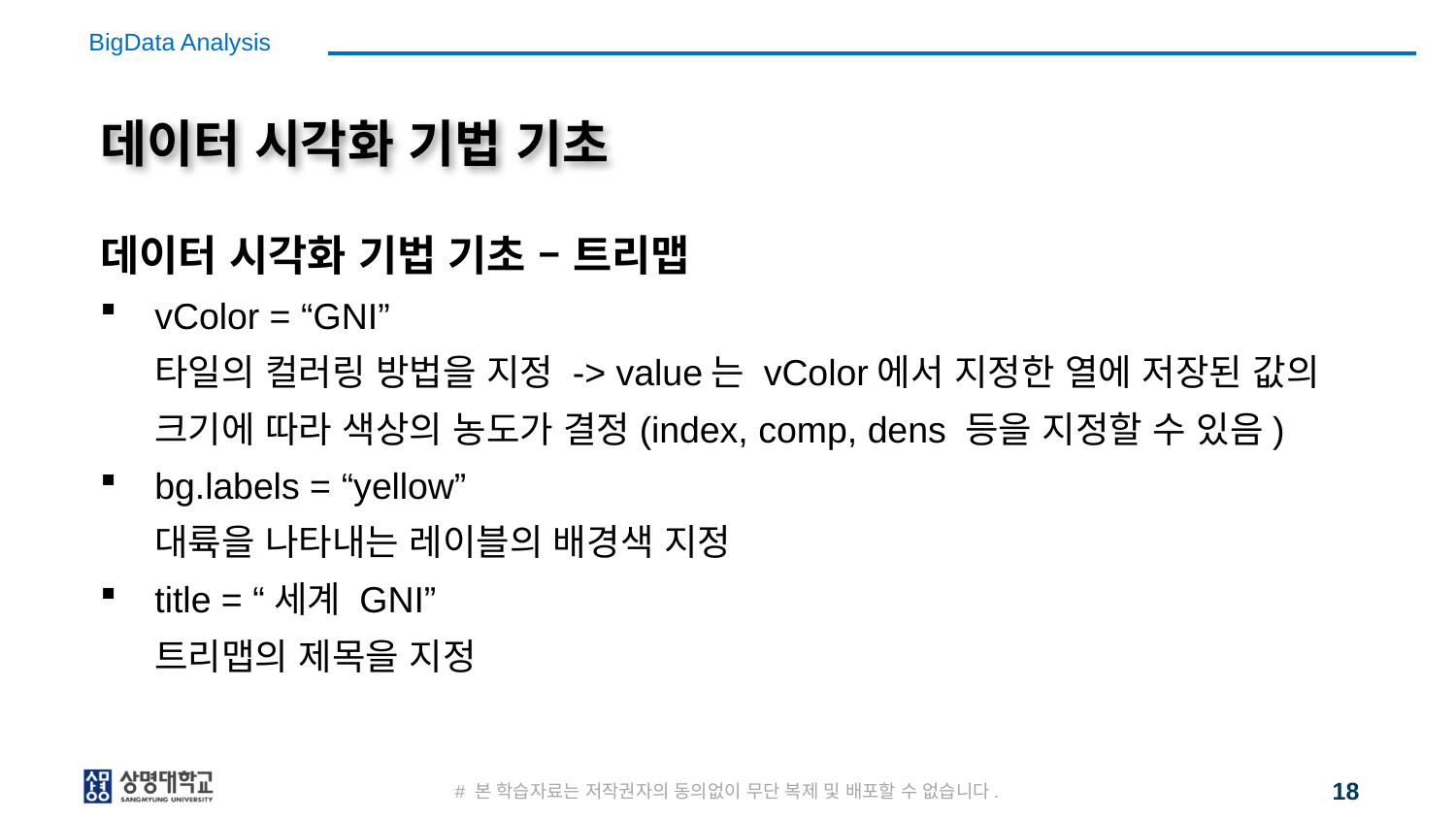

# 데이터 시각화 기법 기초
데이터 시각화 기법 기초 – 트리맵
vColor = “GNI”
타일의 컬러링 방법을 지정 -> value는 vColor에서 지정한 열에 저장된 값의 크기에 따라 색상의 농도가 결정(index, comp, dens 등을 지정할 수 있음)
bg.labels = “yellow”
대륙을 나타내는 레이블의 배경색 지정
title = “세계 GNI”
트리맵의 제목을 지정
18
# 본 학습자료는 저작권자의 동의없이 무단 복제 및 배포할 수 없습니다.